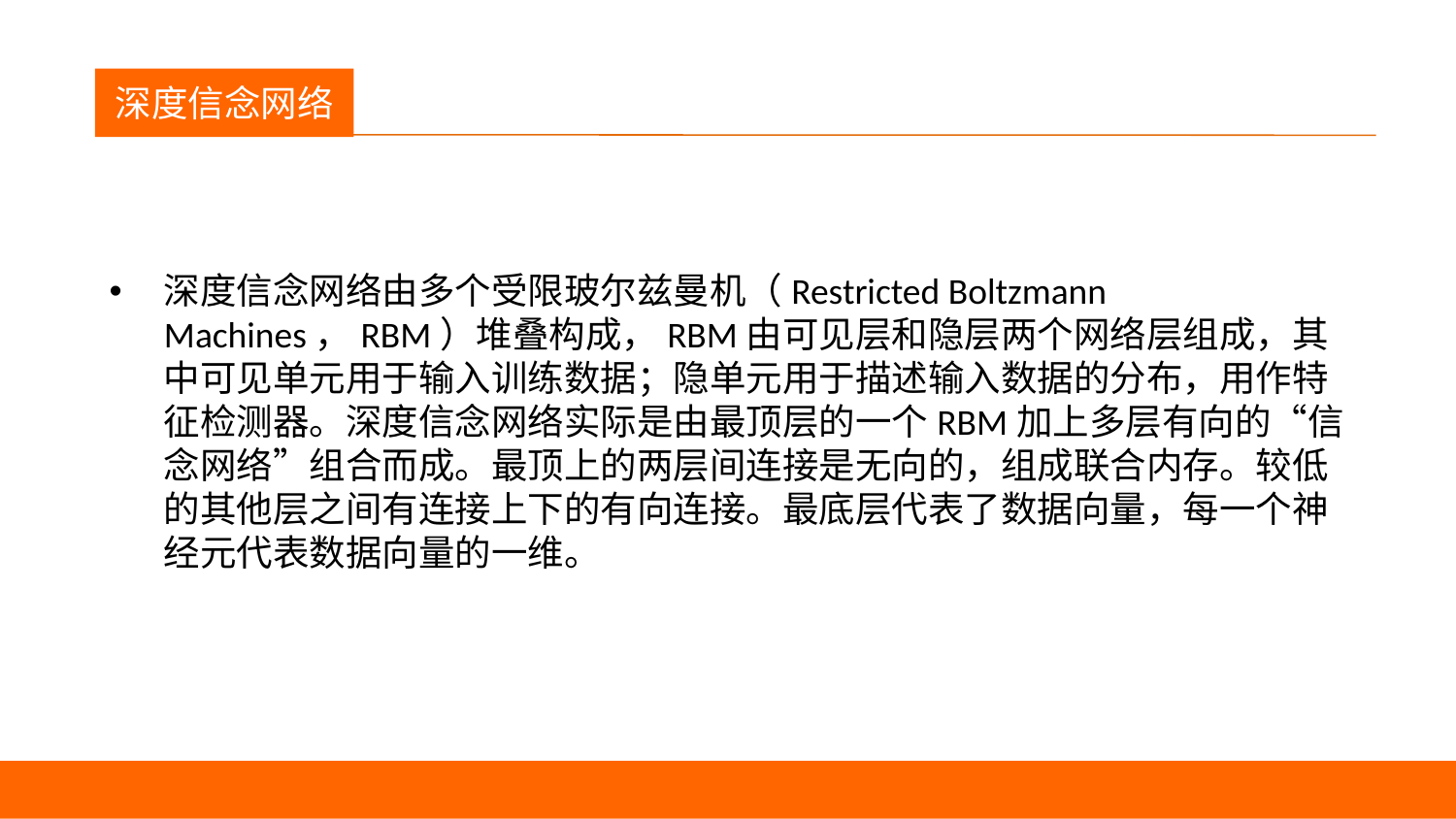

议程
深度信念网络

深度信念网络由多个受限玻尔兹曼机（Restricted Boltzmann Machines，RBM）堆叠构成，RBM由可见层和隐层两个网络层组成，其中可见单元用于输入训练数据；隐单元用于描述输入数据的分布，用作特征检测器。深度信念网络实际是由最顶层的一个RBM加上多层有向的“信念网络”组合而成。最顶上的两层间连接是无向的，组成联合内存。较低的其他层之间有连接上下的有向连接。最底层代表了数据向量，每一个神经元代表数据向量的一维。